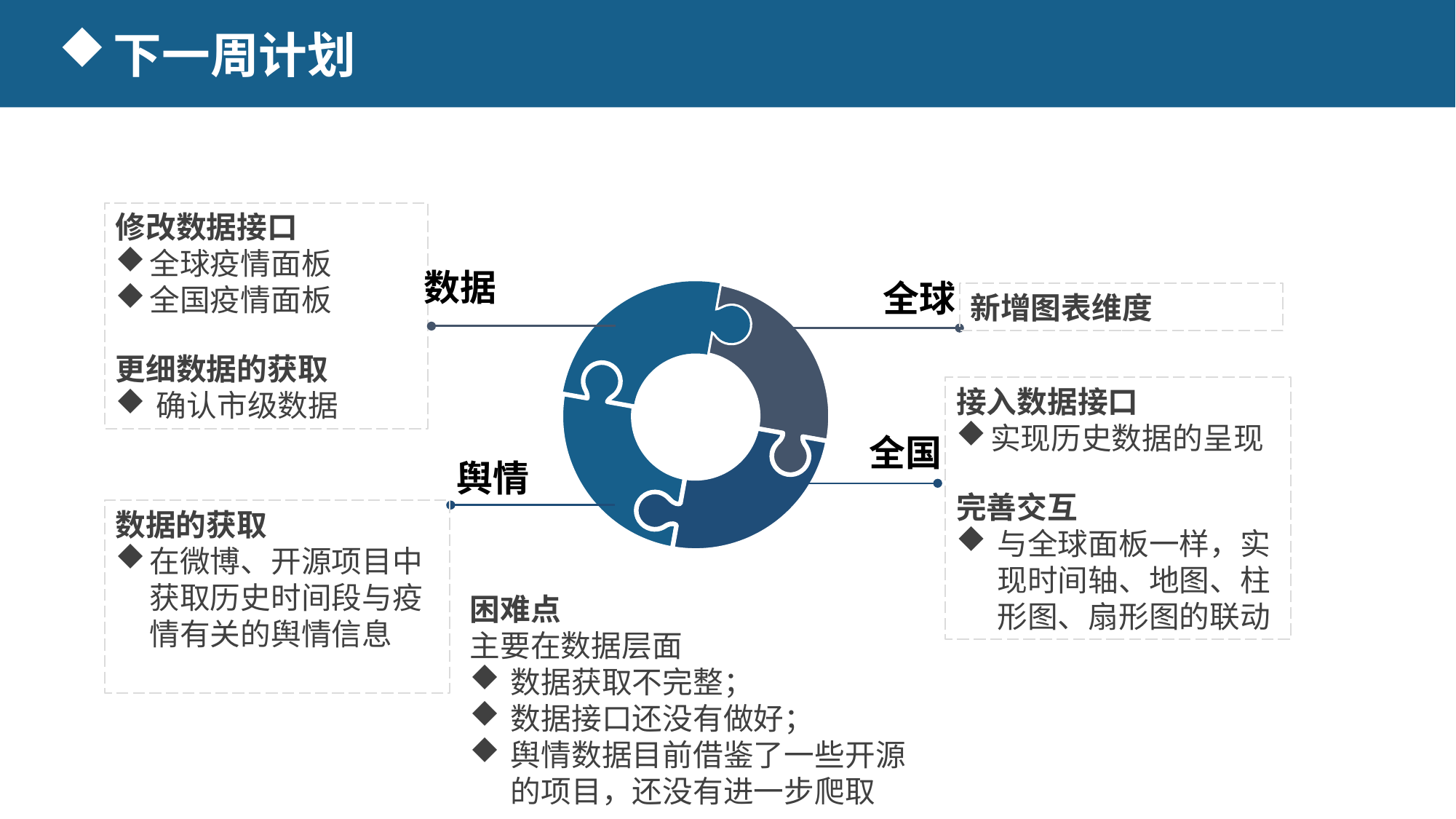

下一周计划
修改数据接口
全球疫情面板
全国疫情面板

更细数据的获取
确认市级数据
数据
全球

新增图表维度

接入数据接口
实现历史数据的呈现

完善交互
与全球面板一样，实现时间轴、地图、柱形图、扇形图的联动
全国

舆情
数据的获取
在微博、开源项目中获取历史时间段与疫情有关的舆情信息

困难点
主要在数据层面
数据获取不完整；
数据接口还没有做好；
舆情数据目前借鉴了一些开源的项目，还没有进一步爬取
10